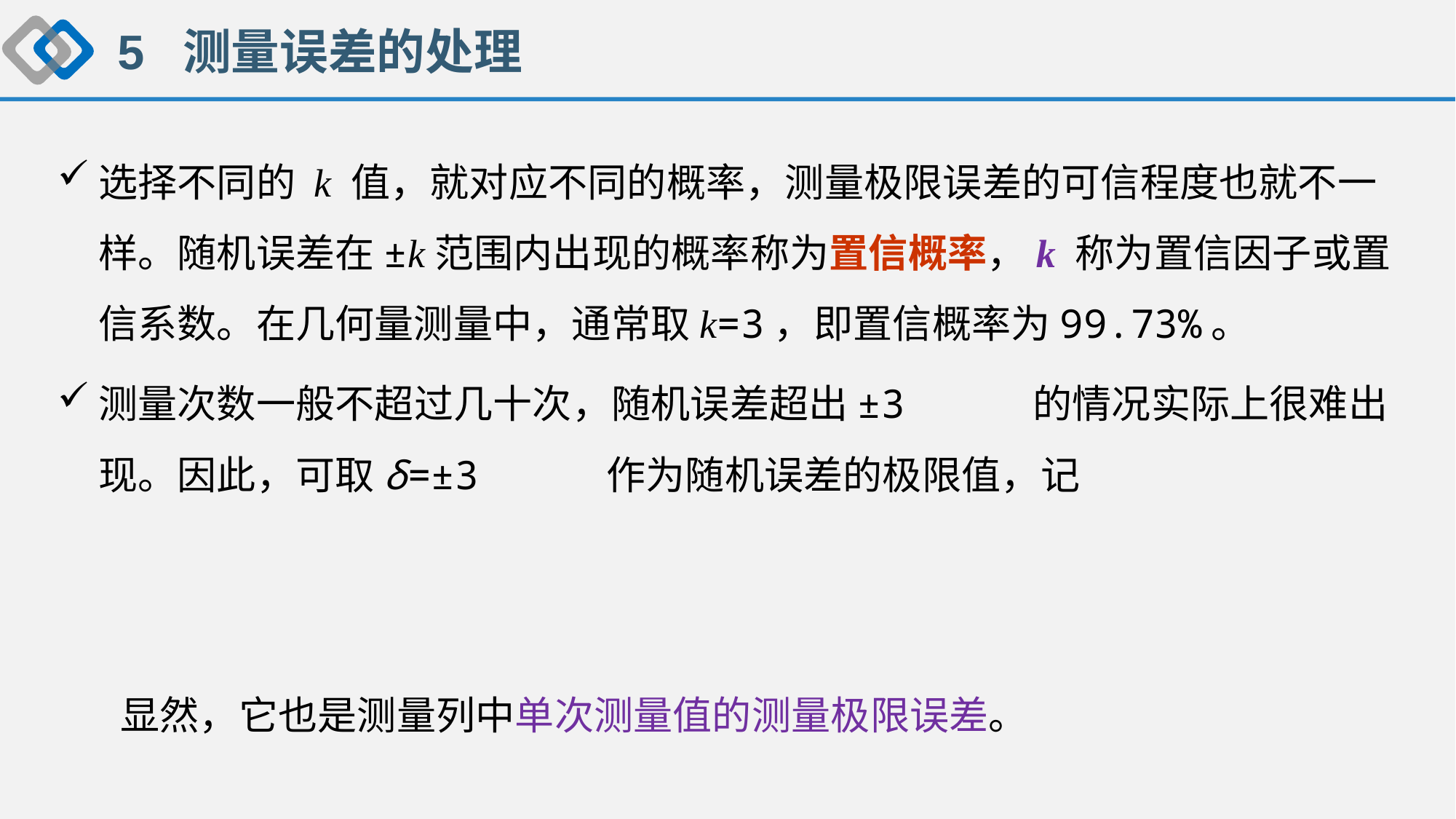

5  测量误差的处理
选择不同的 k 值，就对应不同的概率，测量极限误差的可信程度也就不一样。随机误差在±k范围内出现的概率称为置信概率，k 称为置信因子或置信系数。在几何量测量中，通常取k=3，即置信概率为99.73%。
测量次数一般不超过几十次，随机误差超出±3     的情况实际上很难出现。因此，可取δ=±3     作为随机误差的极限值，记

      显然，它也是测量列中单次测量值的测量极限误差。